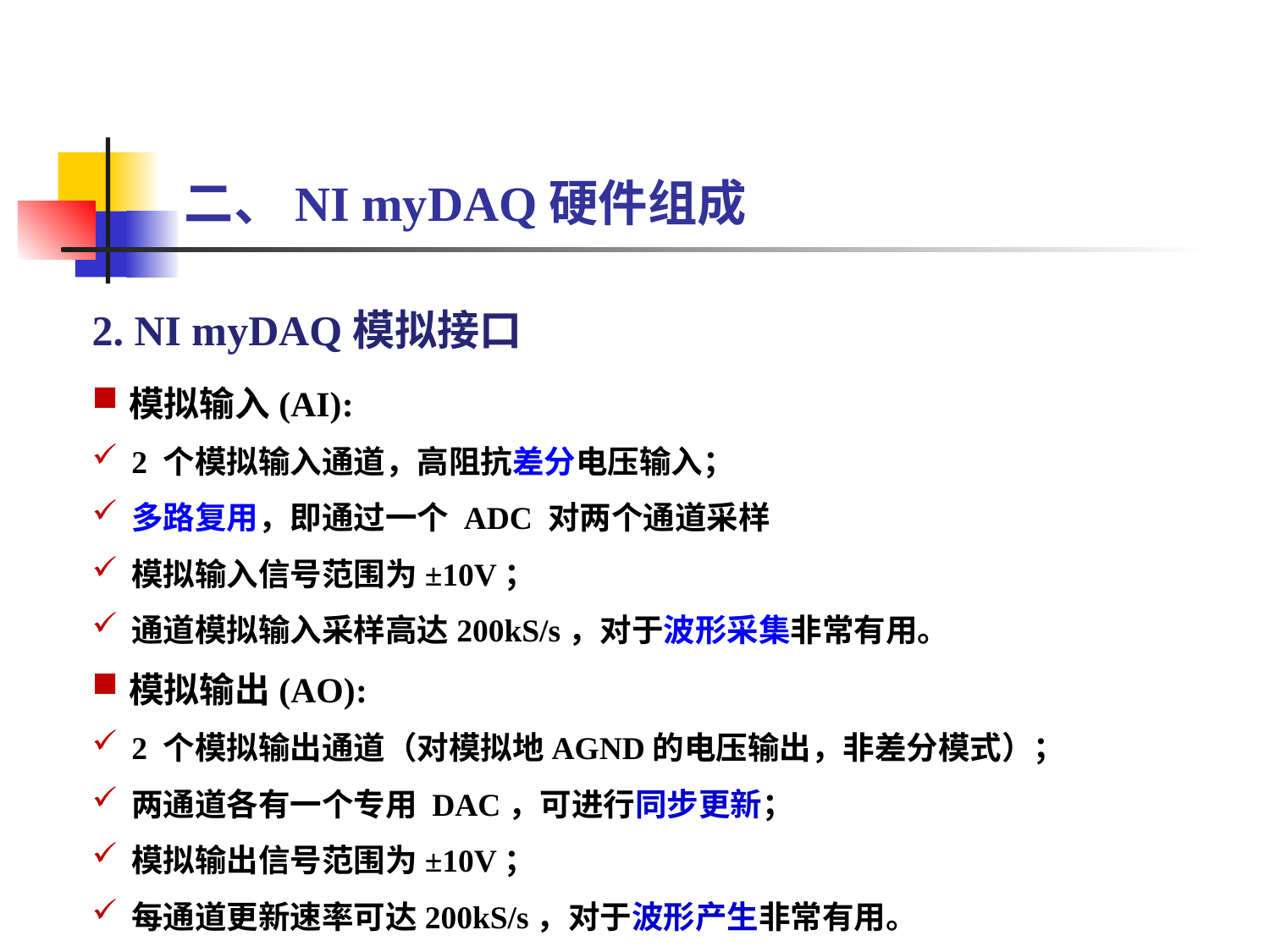

二、NI myDAQ硬件组成
2. NI myDAQ模拟接口
模拟输入(AI):
2 个模拟输入通道，高阻抗差分电压输入；
多路复用，即通过一个 ADC 对两个通道采样
模拟输入信号范围为±10V；
通道模拟输入采样高达200kS/s，对于波形采集非常有用。
模拟输出(AO):
2 个模拟输出通道（对模拟地AGND的电压输出，非差分模式）；
两通道各有一个专用 DAC，可进行同步更新；
模拟输出信号范围为±10V；
每通道更新速率可达200kS/s，对于波形产生非常有用。